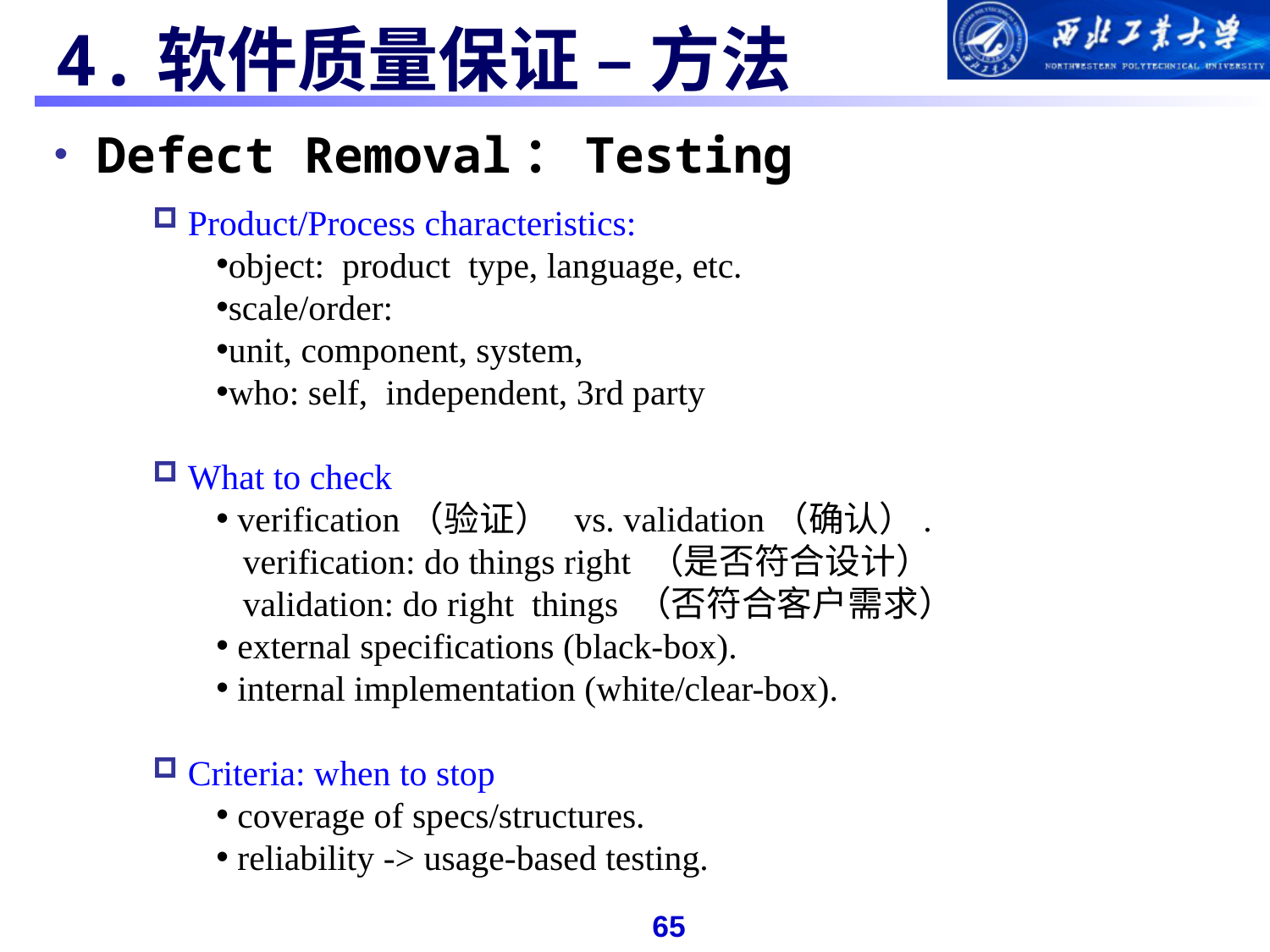

#
 4.软件质量保证 – 方法
 Defect Removal：Testing

 Product/Process characteristics:
object:  product  type, language, etc.
scale/order:
unit, component, system,
who: self,  independent, 3rd party

 What to check
 verification（验证）  vs. validation（确认）.
   verification: do things right （是否符合设计）
   validation: do right  things （否符合客户需求）
 external specifications (black-box).
 internal implementation (white/clear-box).

 Criteria: when to stop
 coverage of specs/structures.
 reliability -> usage-based testing.